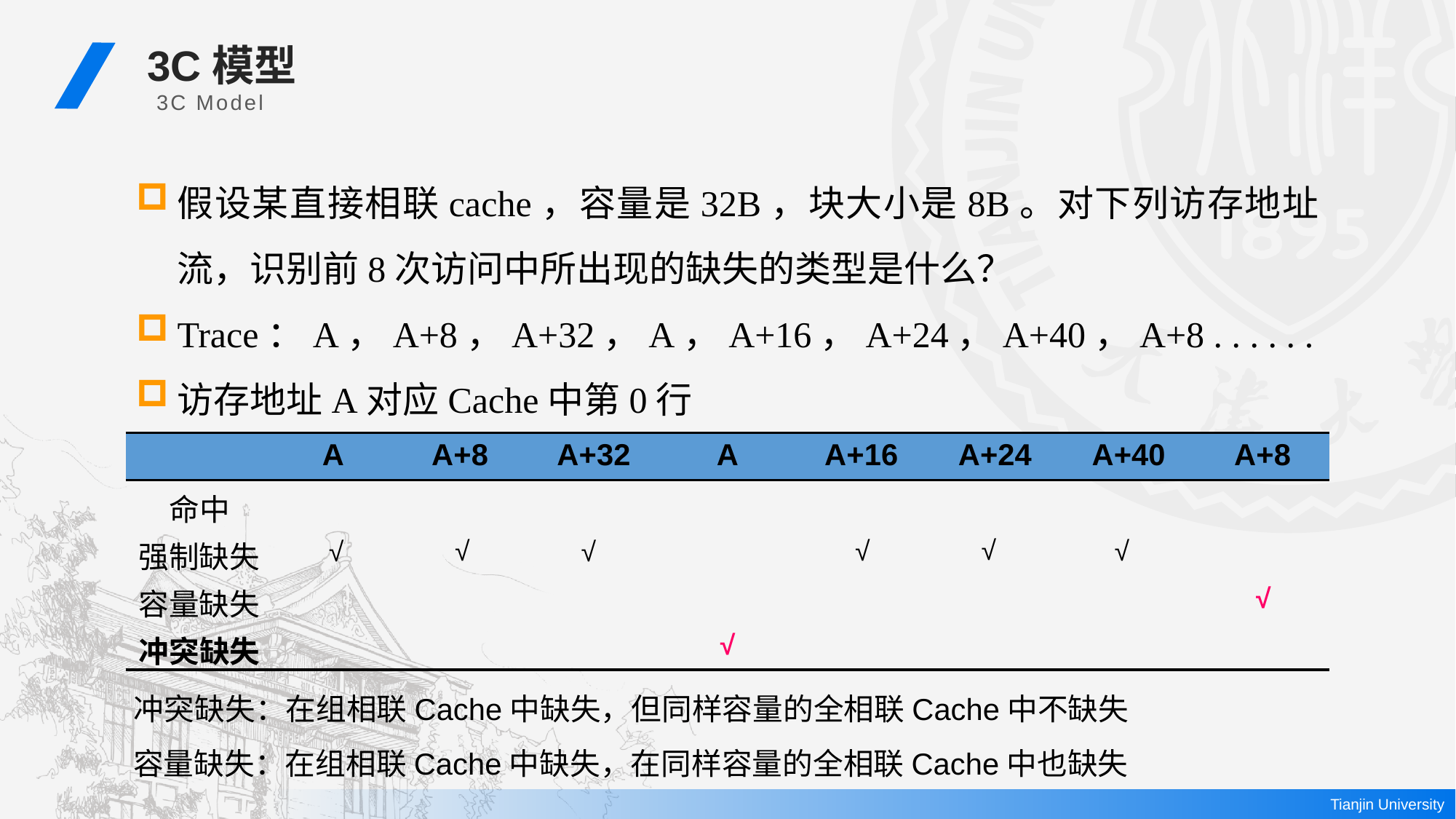

3C模型
  3C Model
假设某直接相联cache，容量是32B，块大小是8B。对下列访存地址流，识别前8次访问中所出现的缺失的类型是什么？
Trace：A，A+8，A+32，A，A+16，A+24，A+40，A+8 . . . . . .
访存地址A对应Cache中第0行
|  | A | A+8 | A+32 | A | A+16 | A+24 | A+40 | A+8 |
| --- | --- | --- | --- | --- | --- | --- | --- | --- |
| 命中 |  |  |  |  |  |  |  |  |
| 强制缺失 |  |  |  |  |  |  |  |  |
| 容量缺失 |  |  |  |  |  |  |  |  |
| 冲突缺失 |  |  |  |  |  |  |  |  |
√
√
√
√
√
√
√
√
冲突缺失：在组相联Cache中缺失，但同样容量的全相联Cache中不缺失
容量缺失：在组相联Cache中缺失，在同样容量的全相联Cache中也缺失